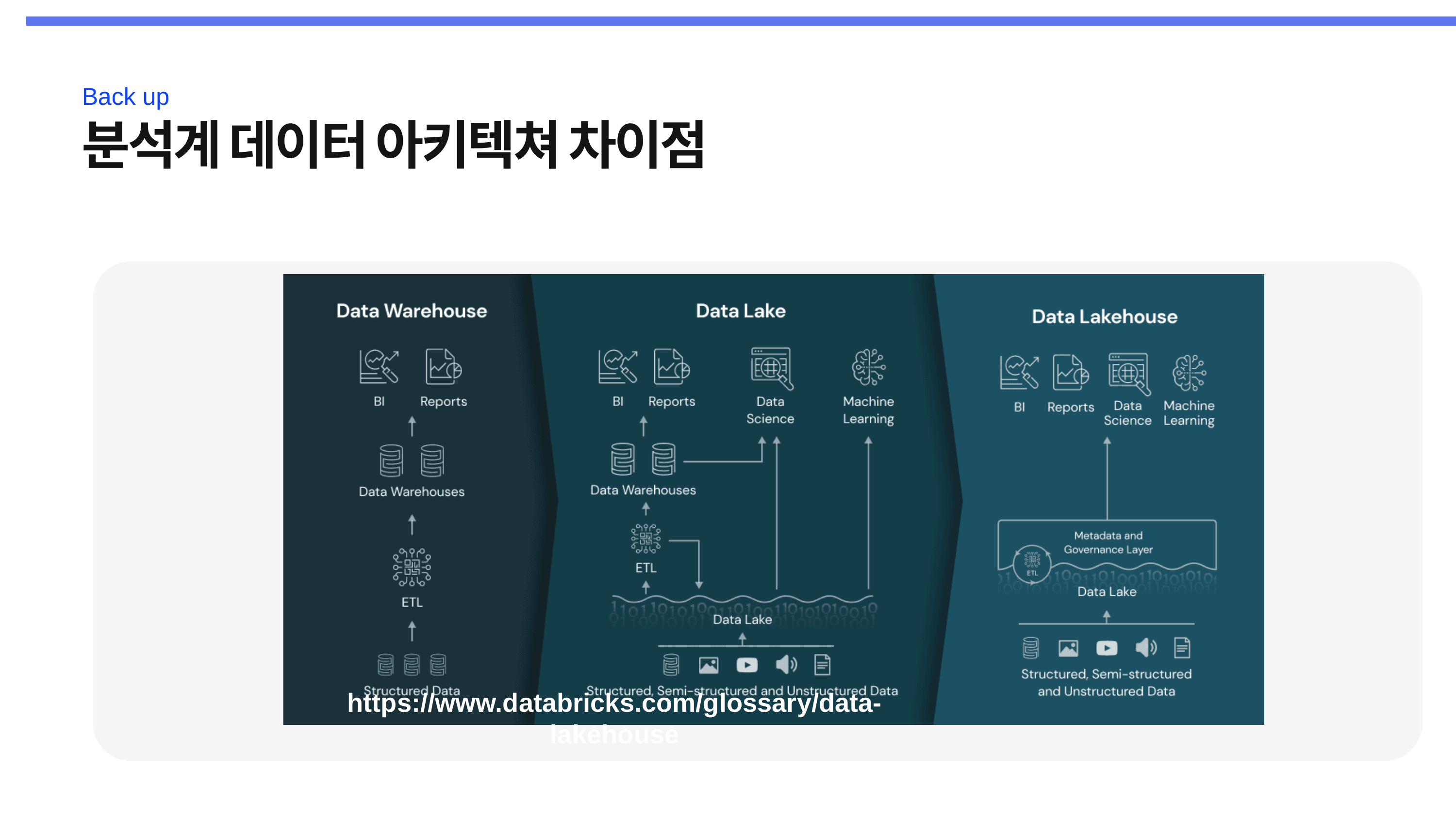

Back up

분석계 데이터 아키텍쳐 차이점

https://www.databricks.com/glossary/data-lakehouse